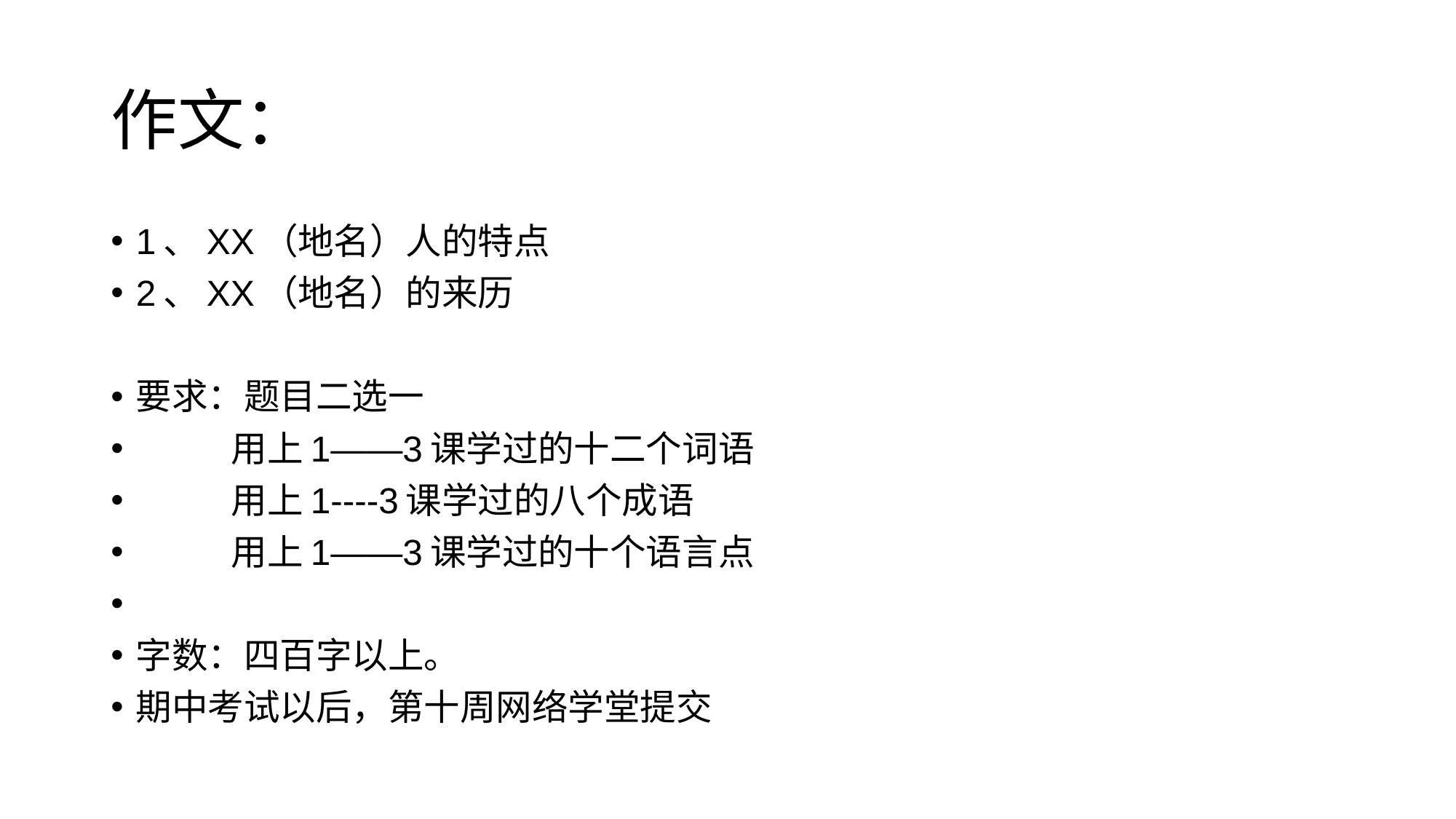

# 作文：
1、XX（地名）人的特点
2、XX（地名）的来历

要求：题目二选一
           用上1——3课学过的十二个词语
           用上1----3课学过的八个成语
           用上1——3课学过的十个语言点

字数：四百字以上。
期中考试以后，第十周网络学堂提交